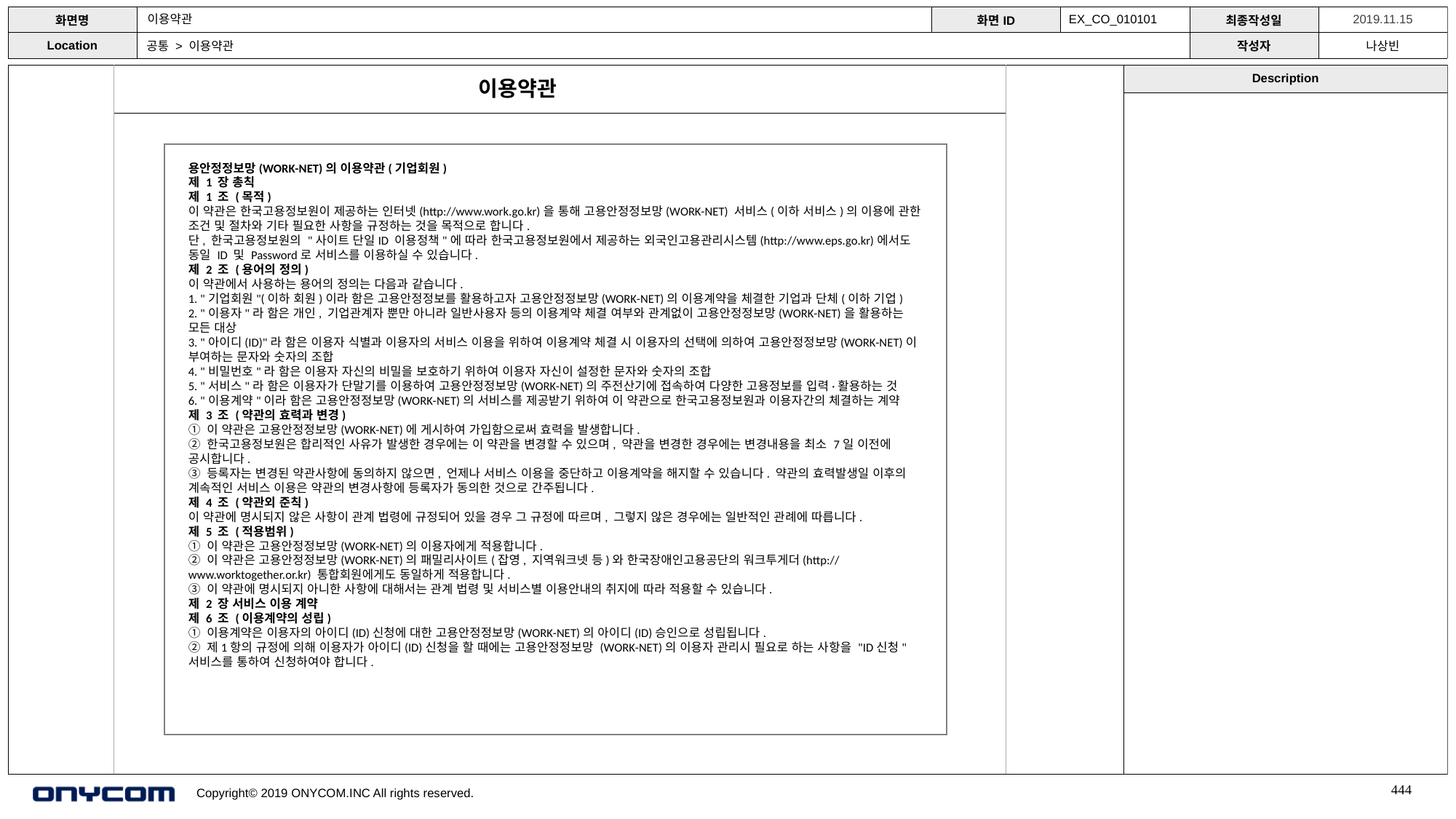

이용약관
EX_CO_010101
공통 > 이용약관
이용약관

용안정정보망(WORK-NET)의 이용약관(기업회원)
제 1 장 총칙
제 1 조 (목적)
이 약관은 한국고용정보원이 제공하는 인터넷(http://www.work.go.kr)을 통해 고용안정정보망(WORK-NET) 서비스(이하 서비스)의 이용에 관한 조건 및 절차와 기타 필요한 사항을 규정하는 것을 목적으로 합니다.
단, 한국고용정보원의 "사이트 단일ID 이용정책"에 따라 한국고용정보원에서 제공하는 외국인고용관리시스템(http://www.eps.go.kr)에서도 동일 ID 및 Password로 서비스를 이용하실 수 있습니다.
제 2 조 (용어의 정의)
이 약관에서 사용하는 용어의 정의는 다음과 같습니다.
1. "기업회원"(이하 회원)이라 함은 고용안정정보를 활용하고자 고용안정정보망(WORK-NET)의 이용계약을 체결한 기업과 단체(이하 기업)
2. "이용자"라 함은 개인, 기업관계자 뿐만 아니라 일반사용자 등의 이용계약 체결 여부와 관계없이 고용안정정보망(WORK-NET)을 활용하는 모든 대상
3. "아이디(ID)"라 함은 이용자 식별과 이용자의 서비스 이용을 위하여 이용계약 체결 시 이용자의 선택에 의하여 고용안정정보망(WORK-NET)이 부여하는 문자와 숫자의 조합
4. "비밀번호"라 함은 이용자 자신의 비밀을 보호하기 위하여 이용자 자신이 설정한 문자와 숫자의 조합
5. "서비스"라 함은 이용자가 단말기를 이용하여 고용안정정보망(WORK-NET)의 주전산기에 접속하여 다양한 고용정보를 입력·활용하는 것
6. "이용계약"이라 함은 고용안정정보망(WORK-NET)의 서비스를 제공받기 위하여 이 약관으로 한국고용정보원과 이용자간의 체결하는 계약
제 3 조 (약관의 효력과 변경)
① 이 약관은 고용안정정보망(WORK-NET)에 게시하여 가입함으로써 효력을 발생합니다.
② 한국고용정보원은 합리적인 사유가 발생한 경우에는 이 약관을 변경할 수 있으며, 약관을 변경한 경우에는 변경내용을 최소 7일 이전에 공시합니다.
③ 등록자는 변경된 약관사항에 동의하지 않으면, 언제나 서비스 이용을 중단하고 이용계약을 해지할 수 있습니다. 약관의 효력발생일 이후의 계속적인 서비스 이용은 약관의 변경사항에 등록자가 동의한 것으로 간주됩니다.
제 4 조 (약관외 준칙)
이 약관에 명시되지 않은 사항이 관계 법령에 규정되어 있을 경우 그 규정에 따르며, 그렇지 않은 경우에는 일반적인 관례에 따릅니다.
제 5 조 (적용범위)
① 이 약관은 고용안정정보망(WORK-NET)의 이용자에게 적용합니다.
② 이 약관은 고용안정정보망(WORK-NET)의 패밀리사이트(잡영, 지역워크넷 등)와 한국장애인고용공단의 워크투게더(http://www.worktogether.or.kr) 통합회원에게도 동일하게 적용합니다.
③ 이 약관에 명시되지 아니한 사항에 대해서는 관계 법령 및 서비스별 이용안내의 취지에 따라 적용할 수 있습니다.
제 2 장 서비스 이용 계약
제 6 조 (이용계약의 성립)
① 이용계약은 이용자의 아이디(ID)신청에 대한 고용안정정보망(WORK-NET)의 아이디(ID)승인으로 성립됩니다.
② 제1항의 규정에 의해 이용자가 아이디(ID)신청을 할 때에는 고용안정정보망 (WORK-NET)의 이용자 관리시 필요로 하는 사항을 "ID신청" 서비스를 통하여 신청하여야 합니다.

444